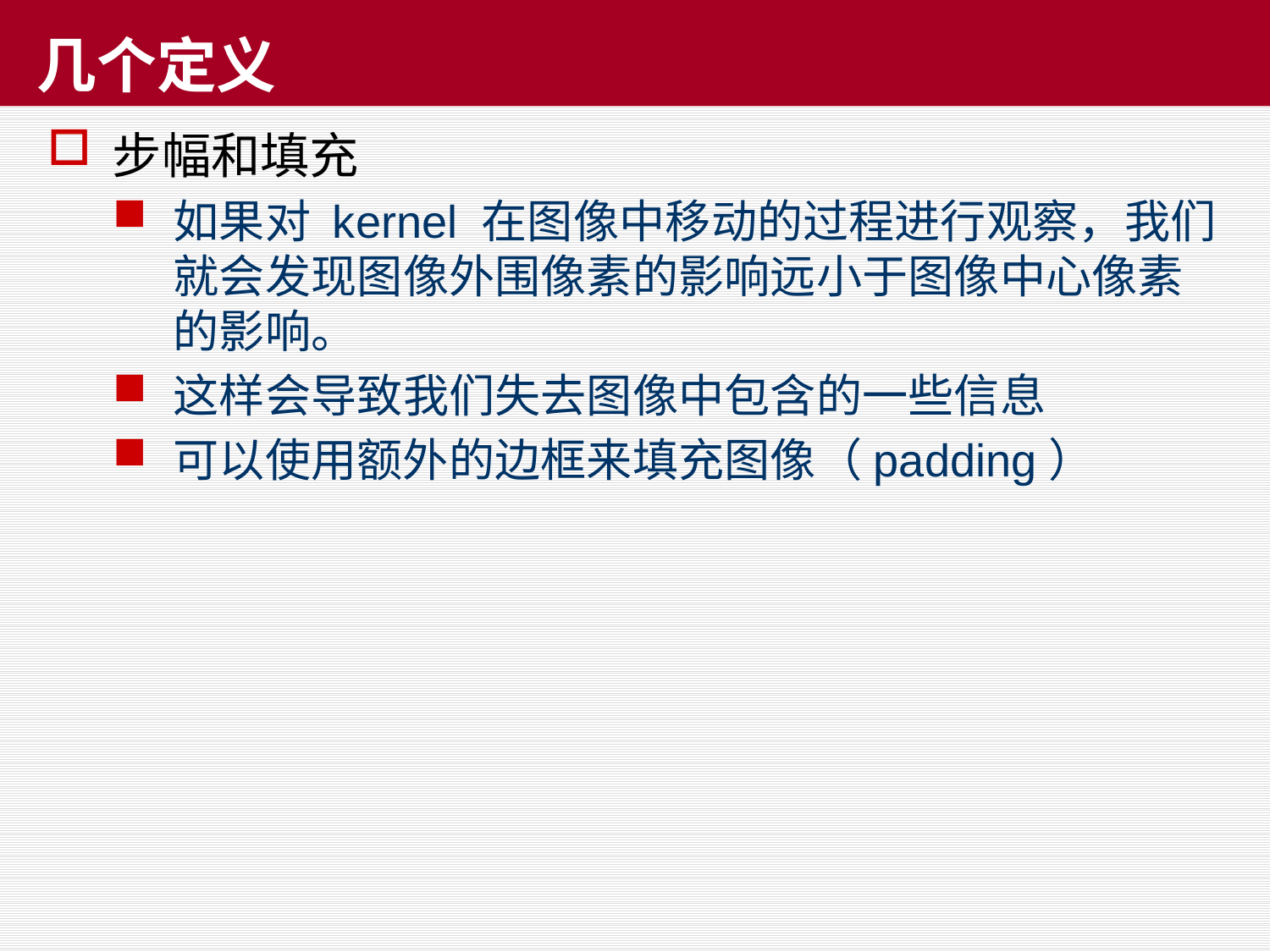

# 几个定义
步幅和填充
如果对 kernel 在图像中移动的过程进行观察，我们就会发现图像外围像素的影响远小于图像中心像素的影响。
这样会导致我们失去图像中包含的一些信息
可以使用额外的边框来填充图像（padding）